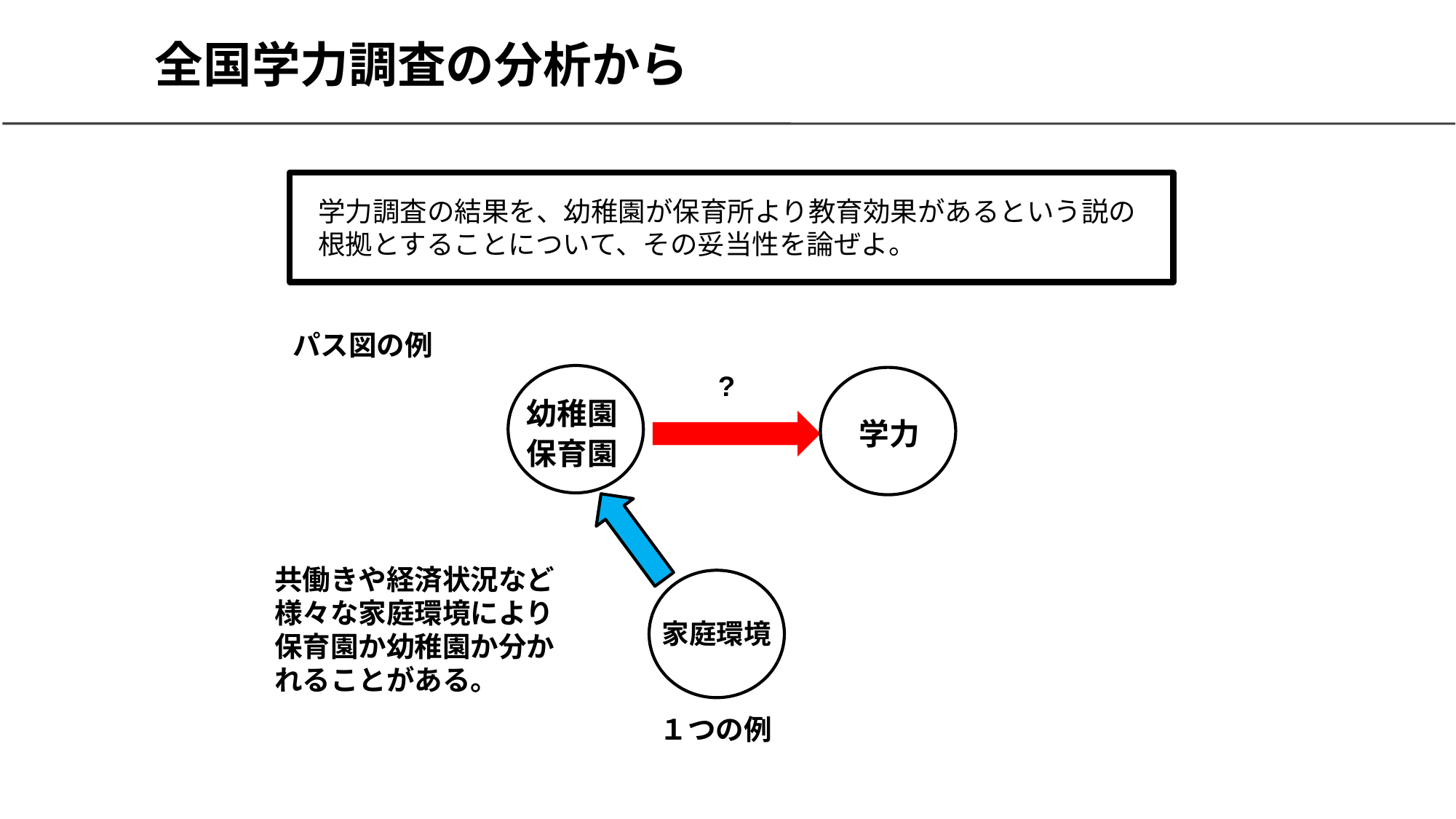

# 全国学力調査の分析から

学力調査の結果を、幼稚園が保育所より教育効果があるという説の根拠とすることについて、その妥当性を論ぜよ。
パス図の例
?

幼稚園
学力

保育園

共働きや経済状況など様々な家庭環境により保育園か幼稚園か分かれることがある。

家庭環境
１つの例